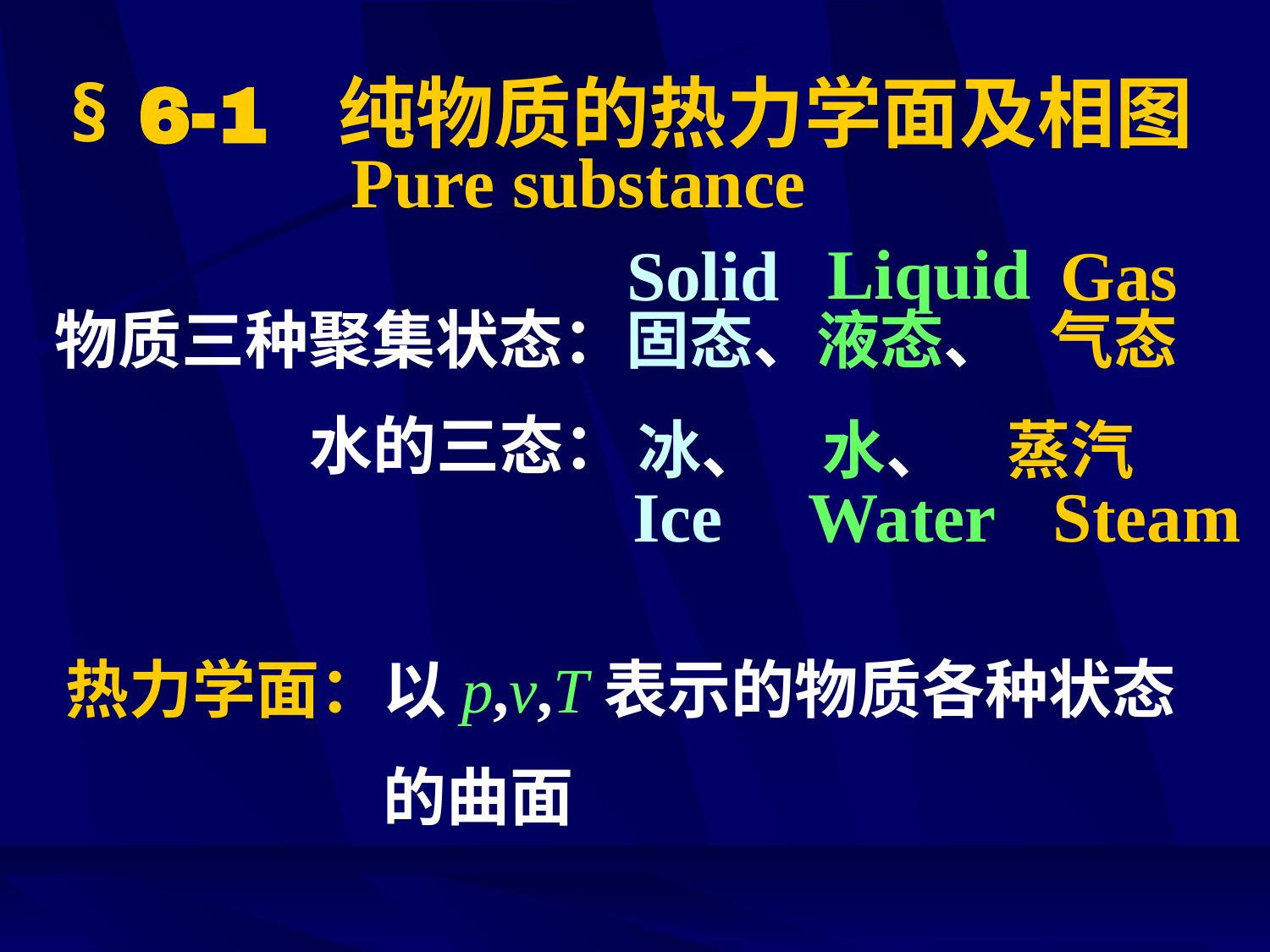

# § 6-1  纯物质的热力学面及相图
Pure substance
Liquid
Solid
Gas
物质三种聚集状态：固态、液态、   气态
水的三态：
冰、    水、    蒸汽
Ice
Water
Steam
热力学面：以p,v,T表示的物质各种状态
                     的曲面